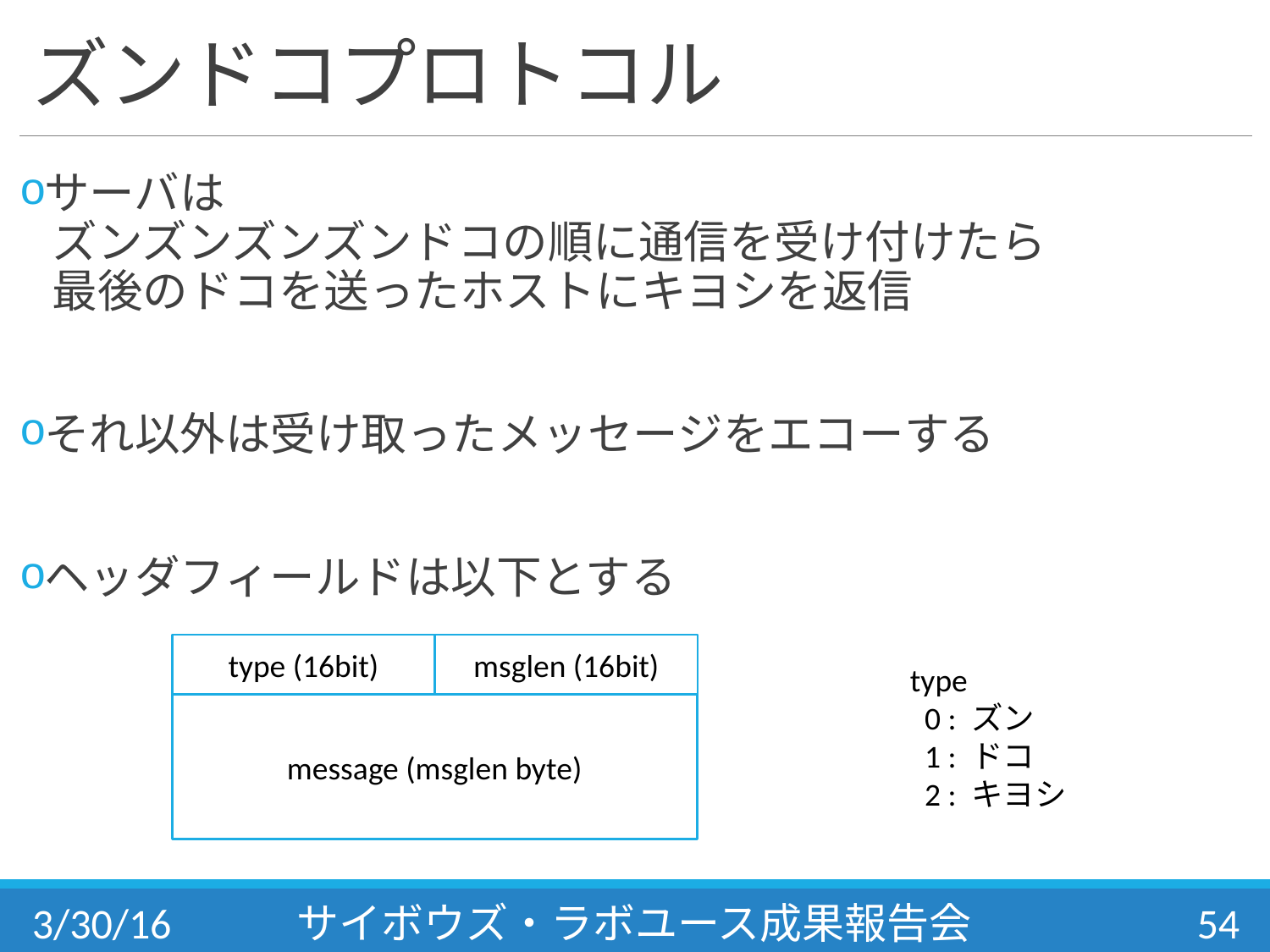

# ズンドコプロトコル
サーバは
  ズンズンズンズンドコの順に通信を受け付けたら
  最後のドコを送ったホストにキヨシを返信

それ以外は受け取ったメッセージをエコーする

ヘッダフィールドは以下とする
msglen (16bit)
type (16bit)
type
  0 : ズン
  1 : ドコ
  2 : キヨシ
message (msglen byte)
3/30/16
サイボウズ・ラボユース成果報告会
54